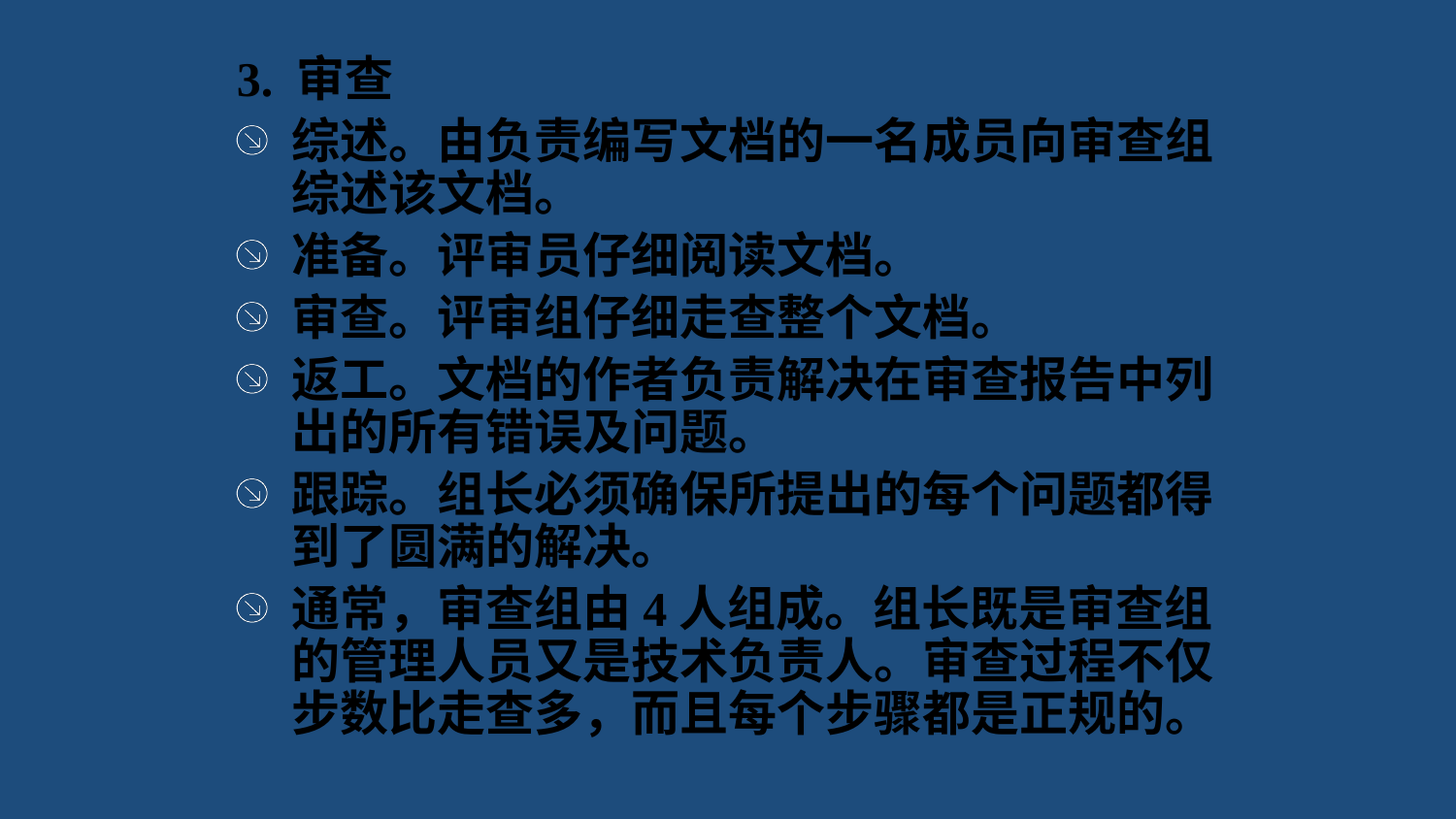

3. 审查
综述。由负责编写文档的一名成员向审查组综述该文档。
准备。评审员仔细阅读文档。
审查。评审组仔细走查整个文档。
返工。文档的作者负责解决在审查报告中列出的所有错误及问题。
跟踪。组长必须确保所提出的每个问题都得到了圆满的解决。
通常，审查组由4人组成。组长既是审查组的管理人员又是技术负责人。审查过程不仅步数比走查多，而且每个步骤都是正规的。